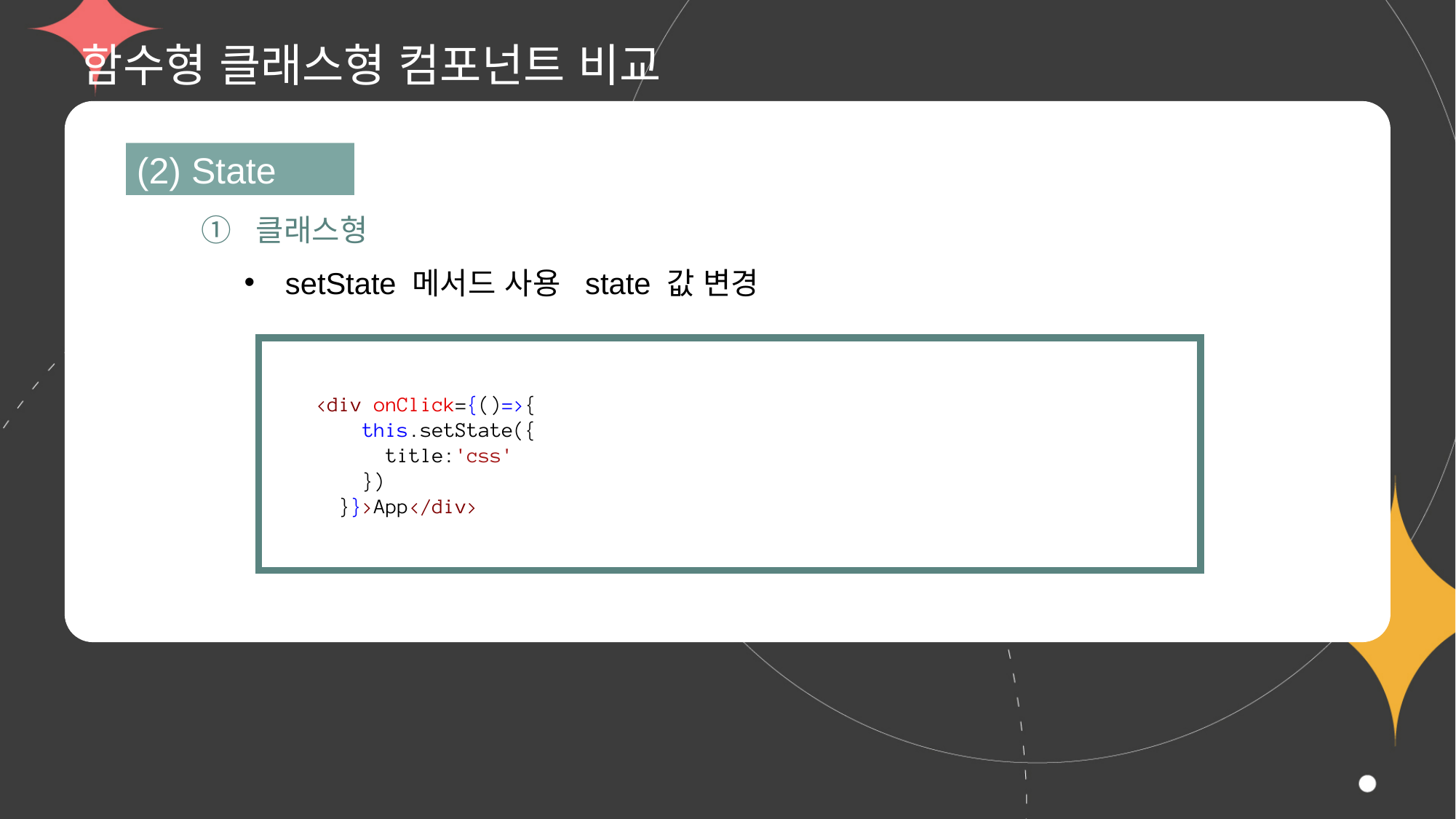

# 함수형 클래스형 컴포넌트 비교
(2) State
①  클래스형
setState 메서드 사용  state 값 변경
    <div onClick={()=>{
        this.setState({
          title:'css'
        })
      }}>App</div>